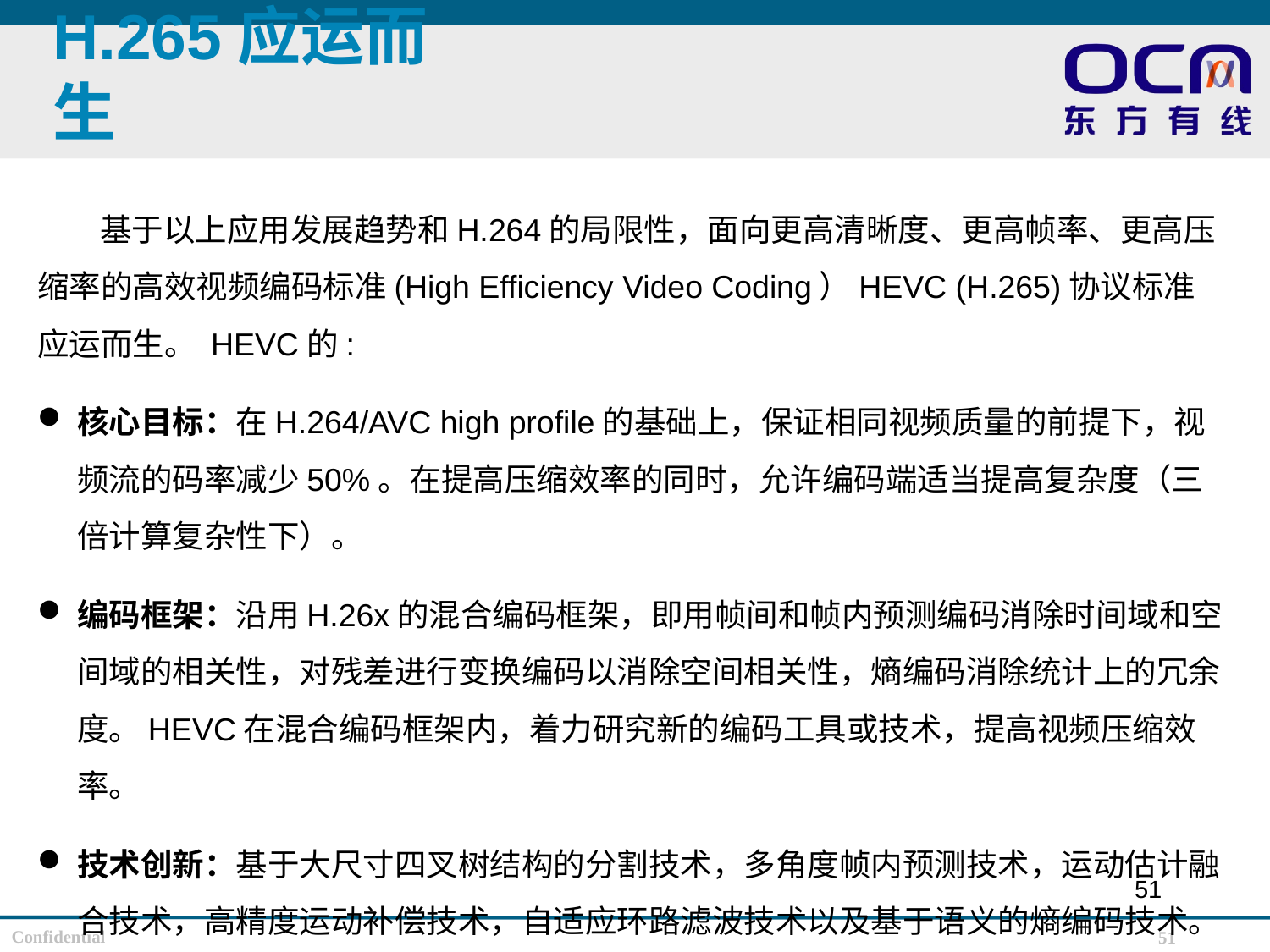

# H.265应运而生
基于以上应用发展趋势和H.264的局限性，面向更高清晰度、更高帧率、更高压缩率的高效视频编码标准(High Efficiency Video Coding）HEVC (H.265)协议标准应运而生。 HEVC的:
核心目标：在H.264/AVC high profile的基础上，保证相同视频质量的前提下，视频流的码率减少50%。在提高压缩效率的同时，允许编码端适当提高复杂度（三倍计算复杂性下）。
编码框架：沿用H.26x的混合编码框架，即用帧间和帧内预测编码消除时间域和空间域的相关性，对残差进行变换编码以消除空间相关性，熵编码消除统计上的冗余度。HEVC在混合编码框架内，着力研究新的编码工具或技术，提高视频压缩效率。
技术创新：基于大尺寸四叉树结构的分割技术，多角度帧内预测技术，运动估计融合技术，高精度运动补偿技术，自适应环路滤波技术以及基于语义的熵编码技术。
51